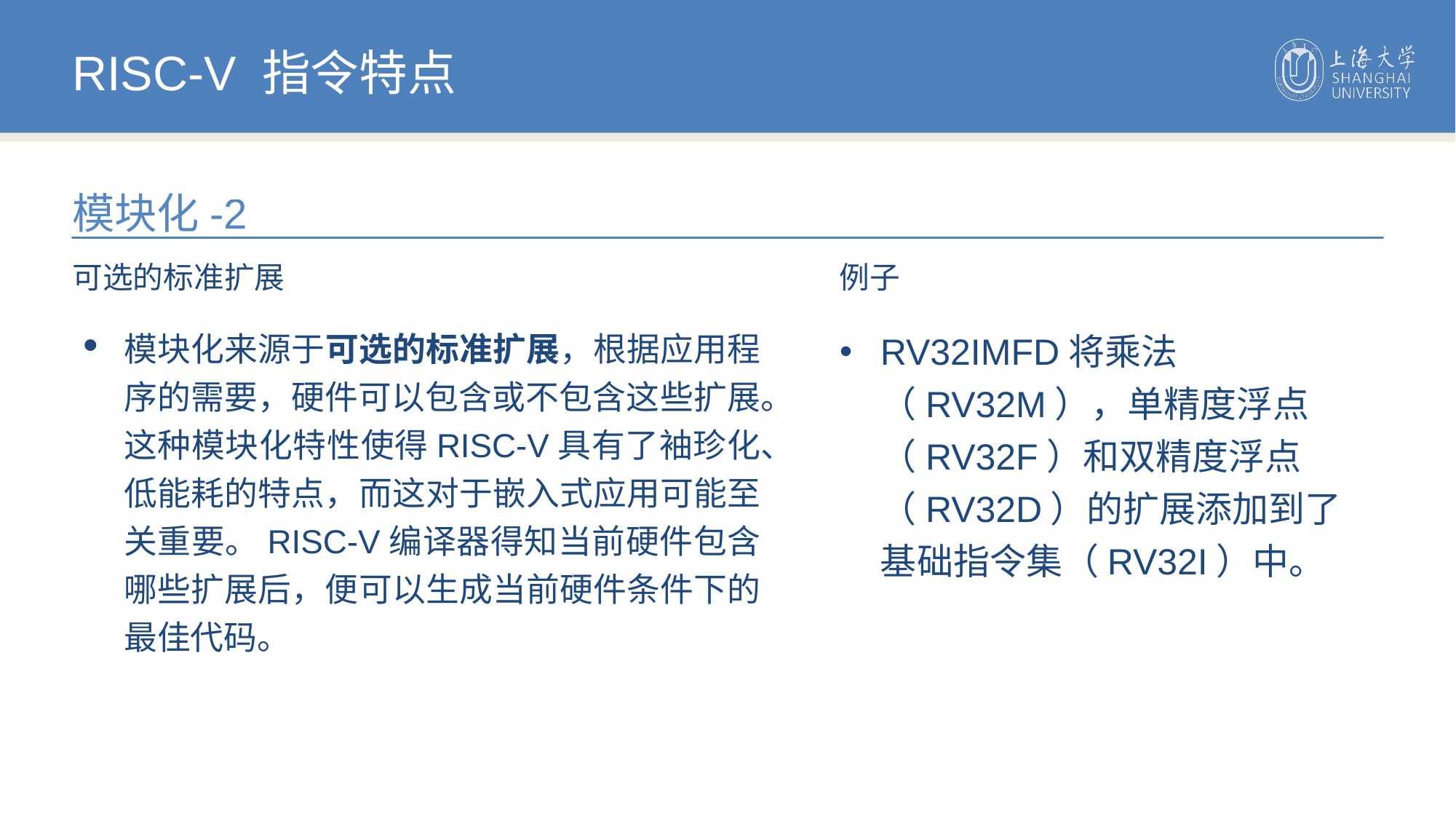

RISC-V 指令特点
模块化-2
可选的标准扩展
例子
模块化来源于可选的标准扩展，根据应用程序的需要，硬件可以包含或不包含这些扩展。这种模块化特性使得RISC-V具有了袖珍化、低能耗的特点，而这对于嵌入式应用可能至关重要。RISC-V编译器得知当前硬件包含哪些扩展后，便可以生成当前硬件条件下的最佳代码。
RV32IMFD将乘法（RV32M），单精度浮点（RV32F）和双精度浮点（RV32D）的扩展添加到了基础指令集（RV32I）中。